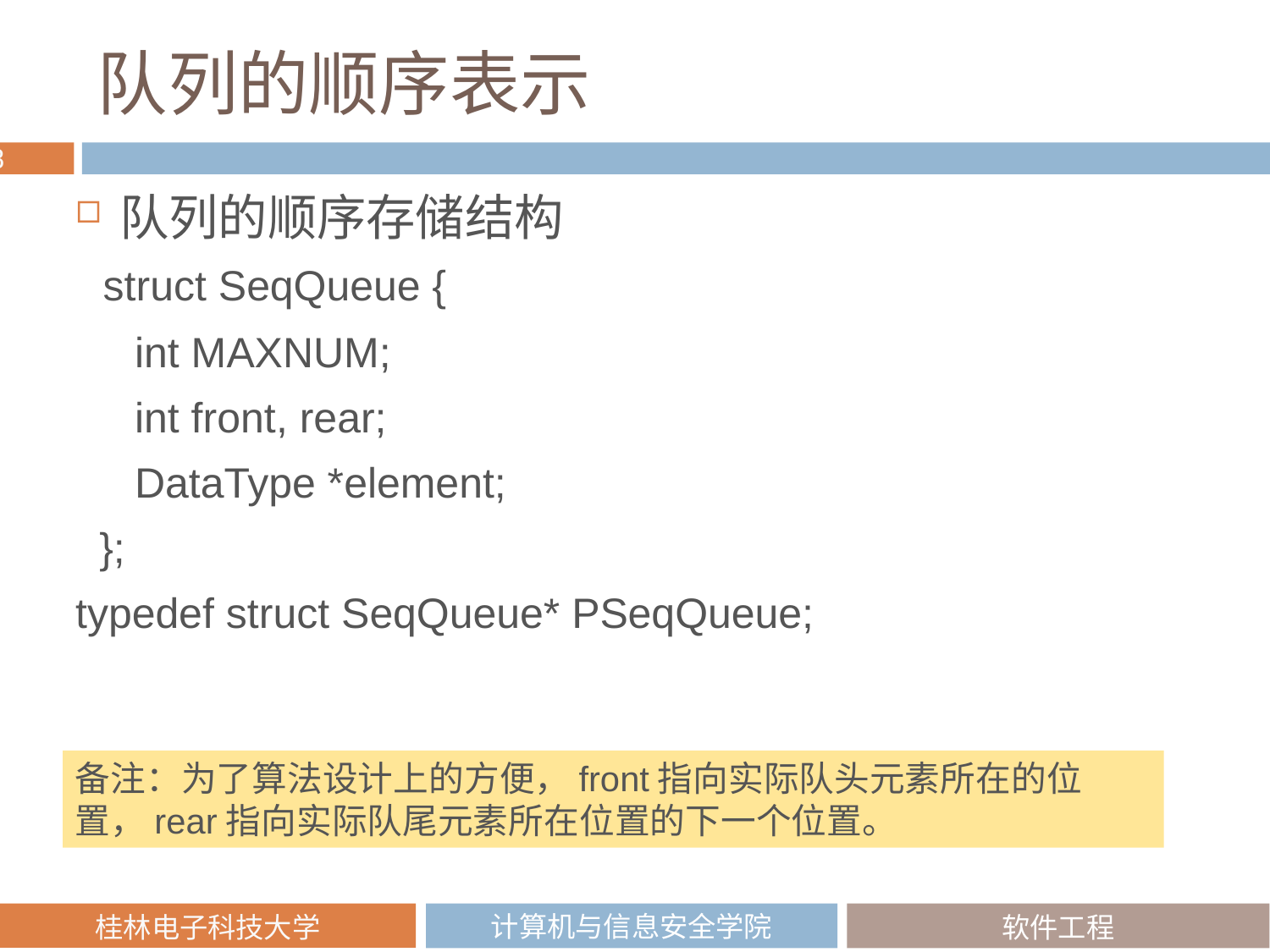

# 队列的顺序表示
队列的顺序存储结构
  struct SeqQueue {
     int MAXNUM;
     int front, rear;
     DataType *element;
  };
typedef struct SeqQueue* PSeqQueue;
备注：为了算法设计上的方便，front指向实际队头元素所在的位置，rear指向实际队尾元素所在位置的下一个位置。